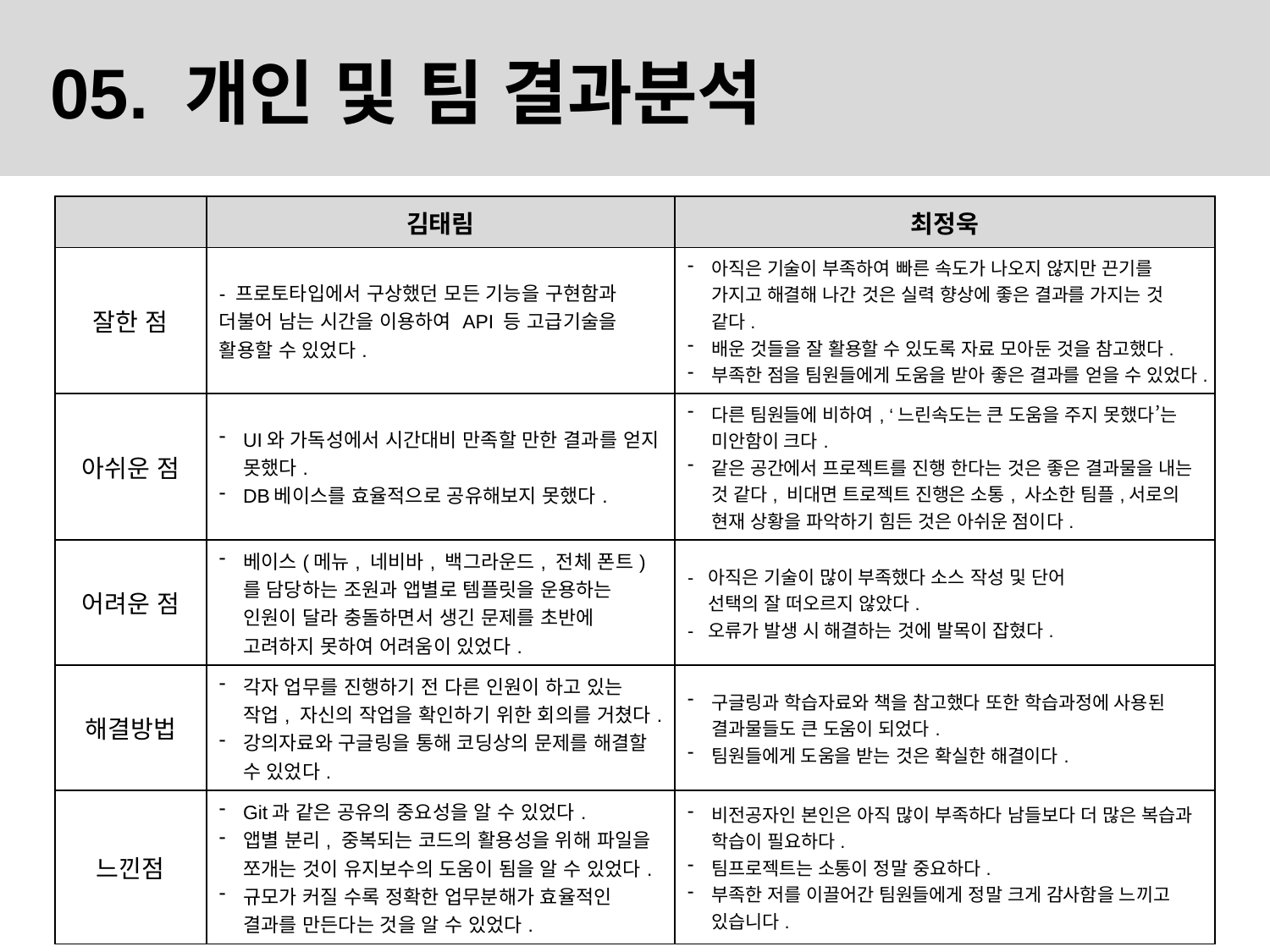

05. 개인 및 팀 결과분석
|  | 김태림 | 최정욱 |
| --- | --- | --- |
| 잘한 점 | - 프로토타입에서 구상했던 모든 기능을 구현함과 더불어 남는 시간을 이용하여 API 등 고급기술을 활용할 수 있었다. | 아직은 기술이 부족하여 빠른 속도가 나오지 않지만 끈기를 가지고 해결해 나간 것은 실력 향상에 좋은 결과를 가지는 것 같다. 배운 것들을 잘 활용할 수 있도록 자료 모아둔 것을 참고했다. 부족한 점을 팀원들에게 도움을 받아 좋은 결과를 얻을 수 있었다. |
| 아쉬운 점 | UI와 가독성에서 시간대비 만족할 만한 결과를 얻지 못했다. DB베이스를 효율적으로 공유해보지 못했다. | 다른 팀원들에 비하여, ‘느린속도는 큰 도움을 주지 못했다’는 미안함이 크다. 같은 공간에서 프로젝트를 진행 한다는 것은 좋은 결과물을 내는 것 같다, 비대면 트로젝트 진행은 소통, 사소한 팀플,서로의 현재 상황을 파악하기 힘든 것은 아쉬운 점이다. |
| 어려운 점 | 베이스(메뉴, 네비바, 백그라운드, 전체 폰트)를 담당하는 조원과 앱별로 템플릿을 운용하는 인원이 달라 충돌하면서 생긴 문제를 초반에 고려하지 못하여 어려움이 있었다. | - 아직은 기술이 많이 부족했다 소스 작성 및 단어 선택의 잘 떠오르지 않았다. - 오류가 발생 시 해결하는 것에 발목이 잡혔다. |
| 해결방법 | 각자 업무를 진행하기 전 다른 인원이 하고 있는 작업, 자신의 작업을 확인하기 위한 회의를 거쳤다. 강의자료와 구글링을 통해 코딩상의 문제를 해결할 수 있었다. | 구글링과 학습자료와 책을 참고했다 또한 학습과정에 사용된 결과물들도 큰 도움이 되었다. 팀원들에게 도움을 받는 것은 확실한 해결이다. |
| 느낀점 | Git과 같은 공유의 중요성을 알 수 있었다. 앱별 분리, 중복되는 코드의 활용성을 위해 파일을 쪼개는 것이 유지보수의 도움이 됨을 알 수 있었다. 규모가 커질 수록 정확한 업무분해가 효율적인 결과를 만든다는 것을 알 수 있었다. | 비전공자인 본인은 아직 많이 부족하다 남들보다 더 많은 복습과 학습이 필요하다. 팀프로젝트는 소통이 정말 중요하다. 부족한 저를 이끌어간 팀원들에게 정말 크게 감사함을 느끼고 있습니다. |